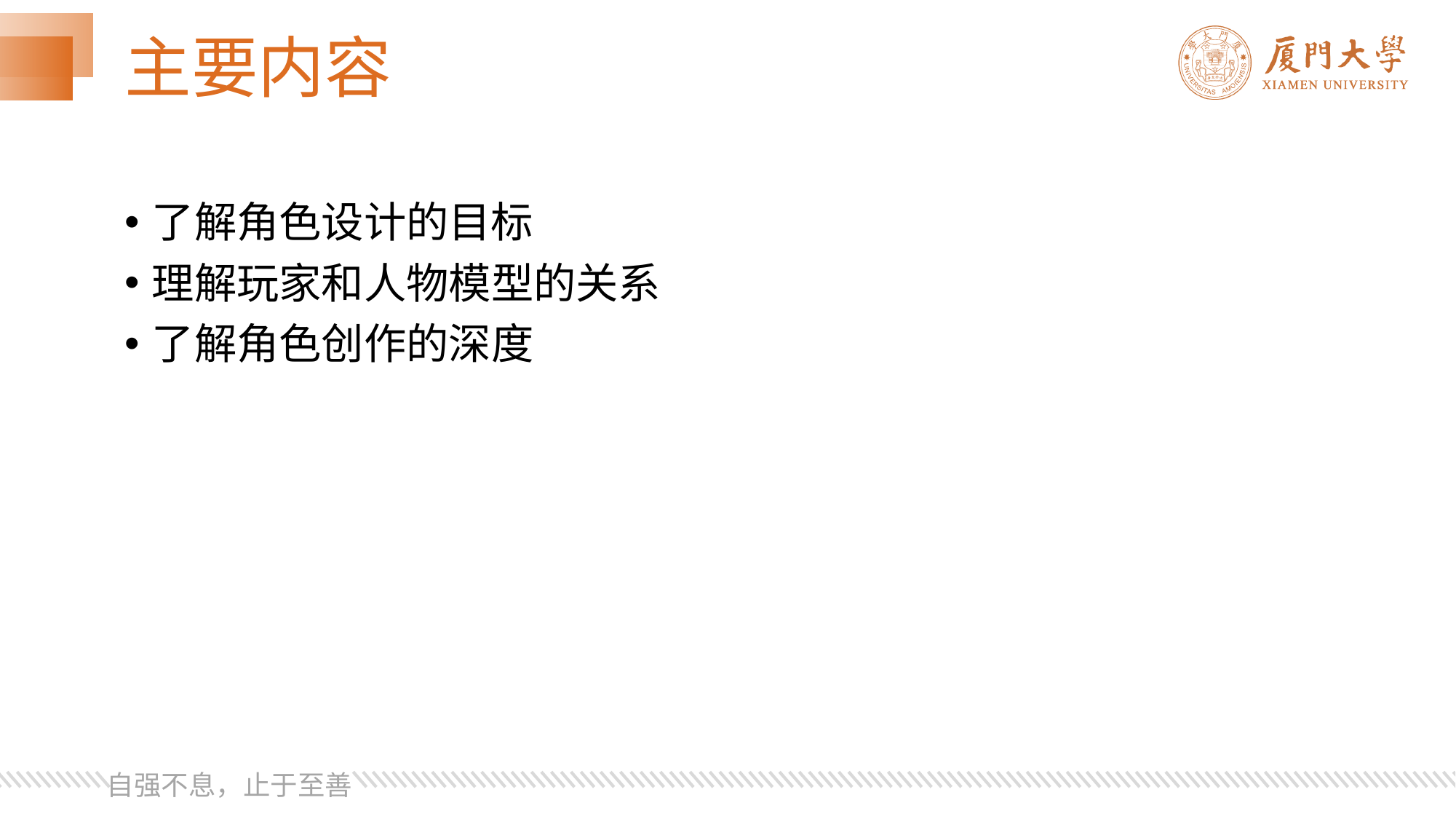

# 主要内容
了解角色设计的目标
理解玩家和人物模型的关系
了解角色创作的深度